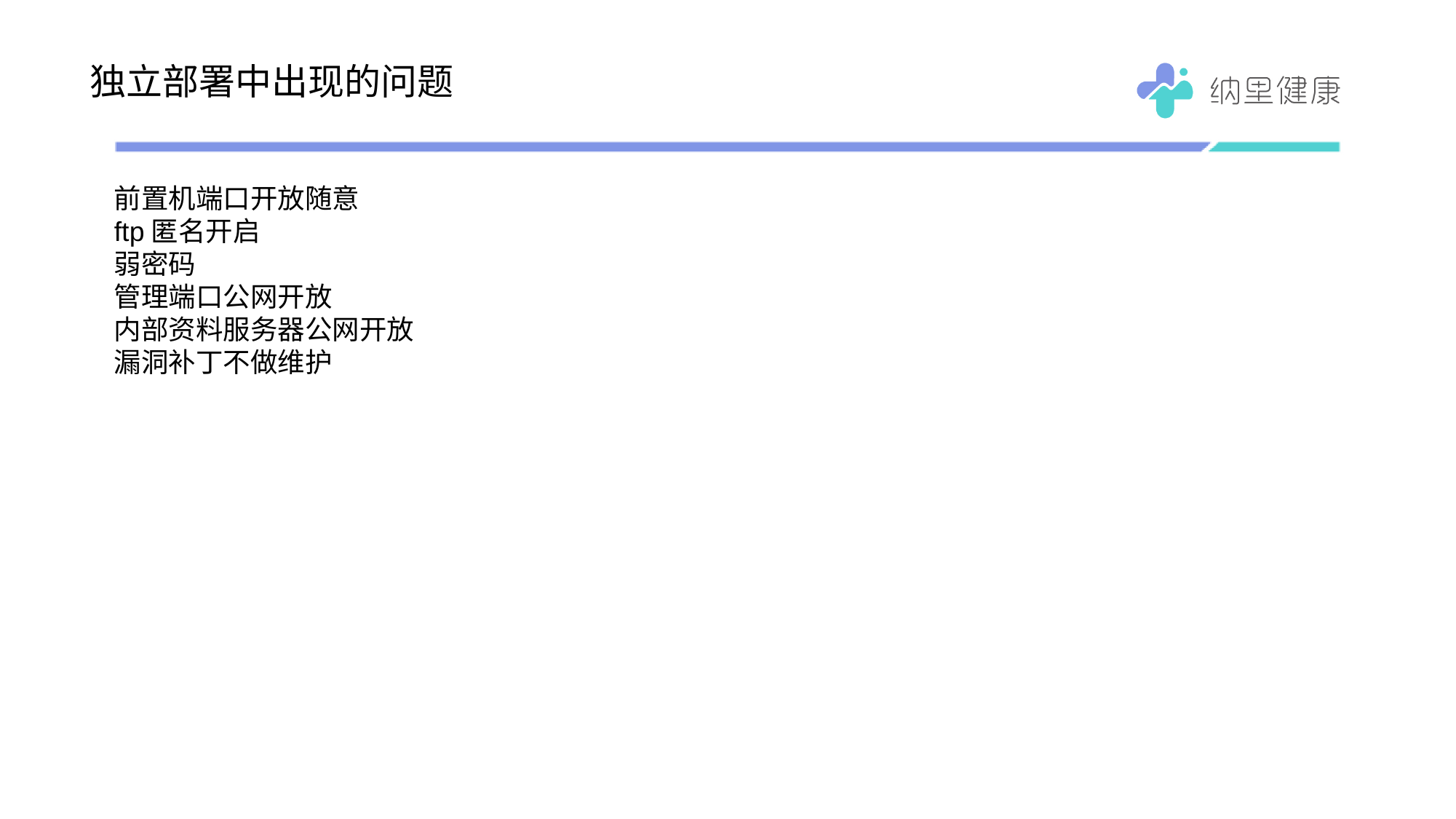

# 独立部署中出现的问题
前置机端口开放随意
ftp匿名开启
弱密码
管理端口公网开放
内部资料服务器公网开放
漏洞补丁不做维护